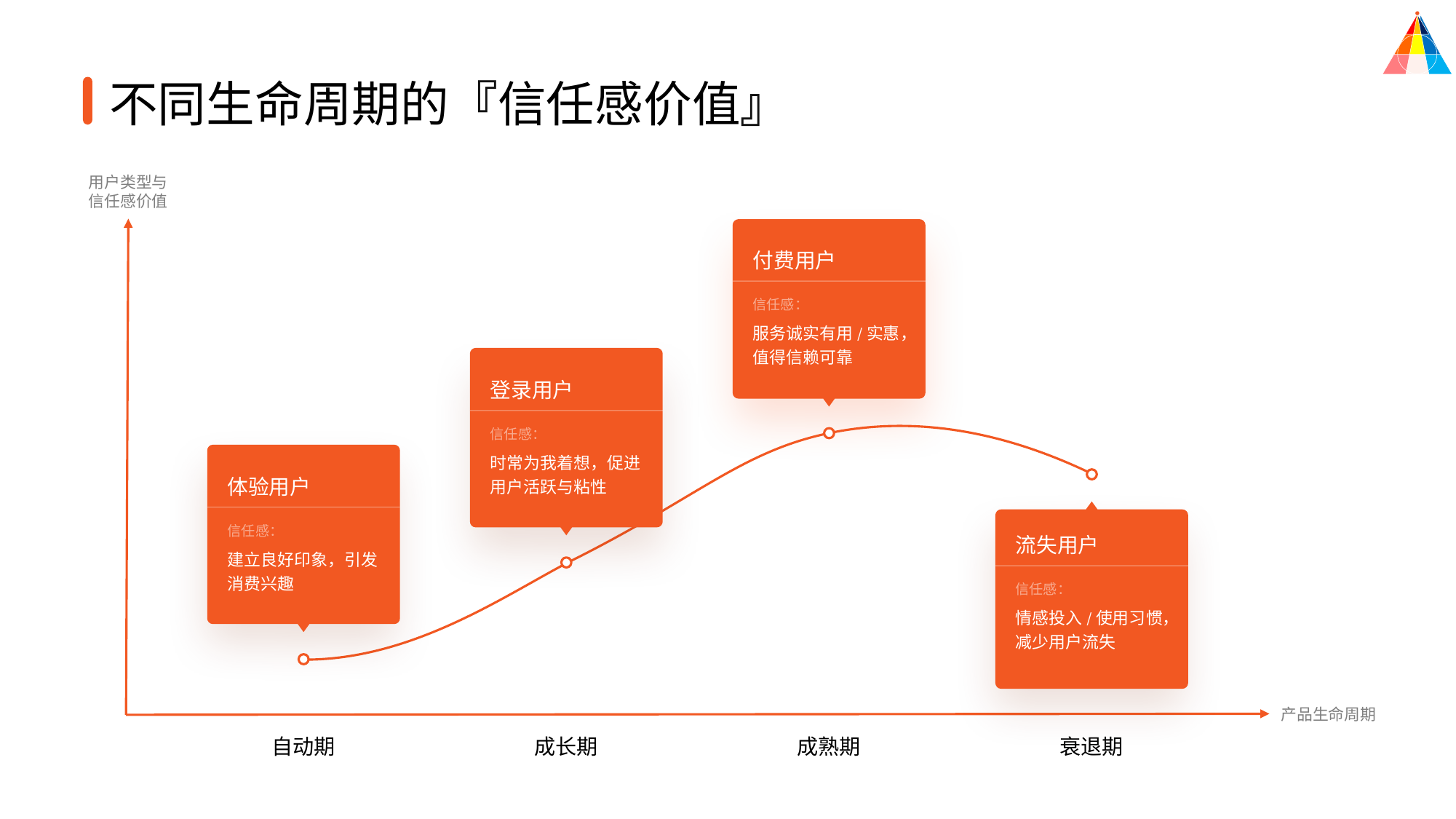

不同生命周期的『信任感价值』

用户类型与
信任感价值

付费用户
信任感：
服务诚实有用/实惠，值得信赖可靠

登录用户
信任感：

时常为我着想，促进用户活跃与粘性

体验用户

信任感：
流失用户
建立良好印象，引发消费兴趣

信任感：
情感投入/使用习惯，减少用户流失

产品生命周期
自动期
成长期
成熟期
衰退期